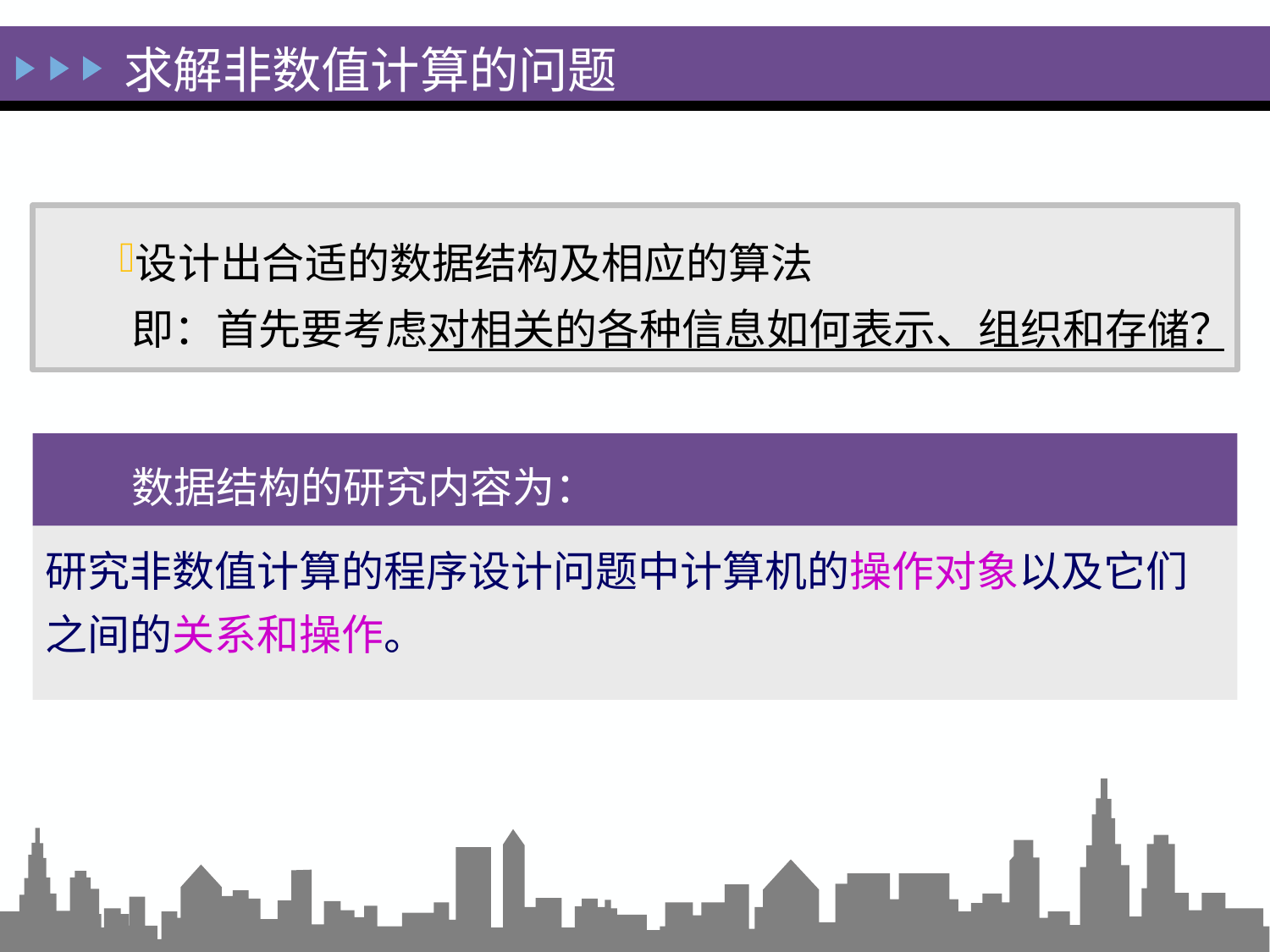

求解非数值计算的问题
设计出合适的数据结构及相应的算法
即：首先要考虑对相关的各种信息如何表示、组织和存储？
数据结构的研究内容为：
研究非数值计算的程序设计问题中计算机的操作对象以及它们之间的关系和操作。